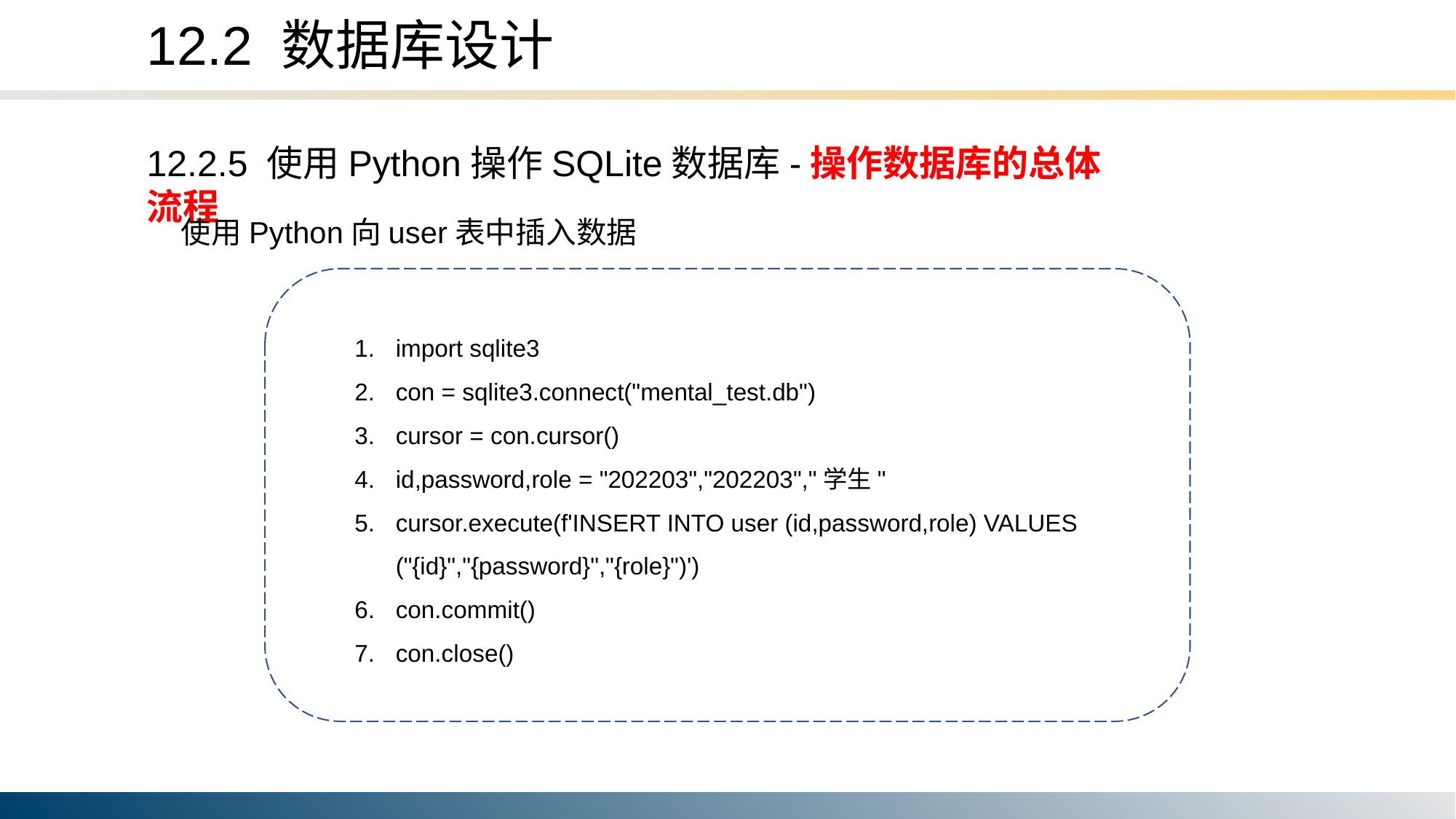

12.2 数据库设计
12.2.5 使用Python操作SQLite数据库-操作数据库的总体流程
使用Python向user表中插入数据

import sqlite3
con = sqlite3.connect("mental_test.db")
cursor = con.cursor()
id,password,role = "202203","202203","学生"
cursor.execute(f'INSERT INTO user (id,password,role) VALUES ("{id}","{password}","{role}")')
con.commit()
con.close()